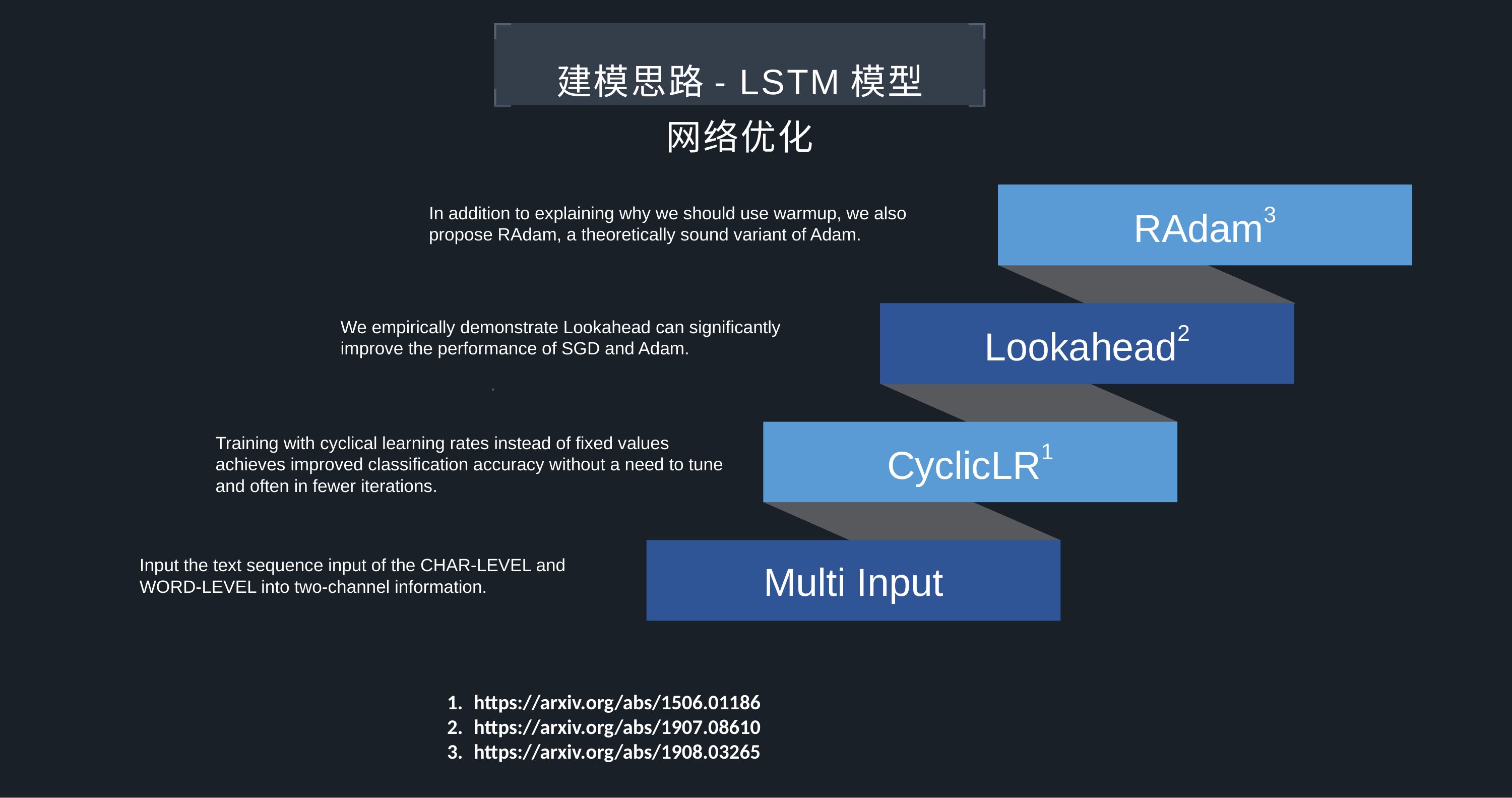

建模思路- LSTM模型
网络优化

RAdam3

In addition to explaining why we should use warmup, we also propose RAdam, a theoretically sound variant of Adam.

Lookahead2
We empirically demonstrate Lookahead can significantly improve the performance of SGD and Adam.

CyclicLR1
Training with cyclical learning rates instead of fixed values achieves improved classification accuracy without a need to tune and often in fewer iterations.

Multi Input
Input the text sequence input of the CHAR-LEVEL and WORD-LEVEL into two-channel information.

https://arxiv.org/abs/1506.01186
https://arxiv.org/abs/1907.08610
https://arxiv.org/abs/1908.03265